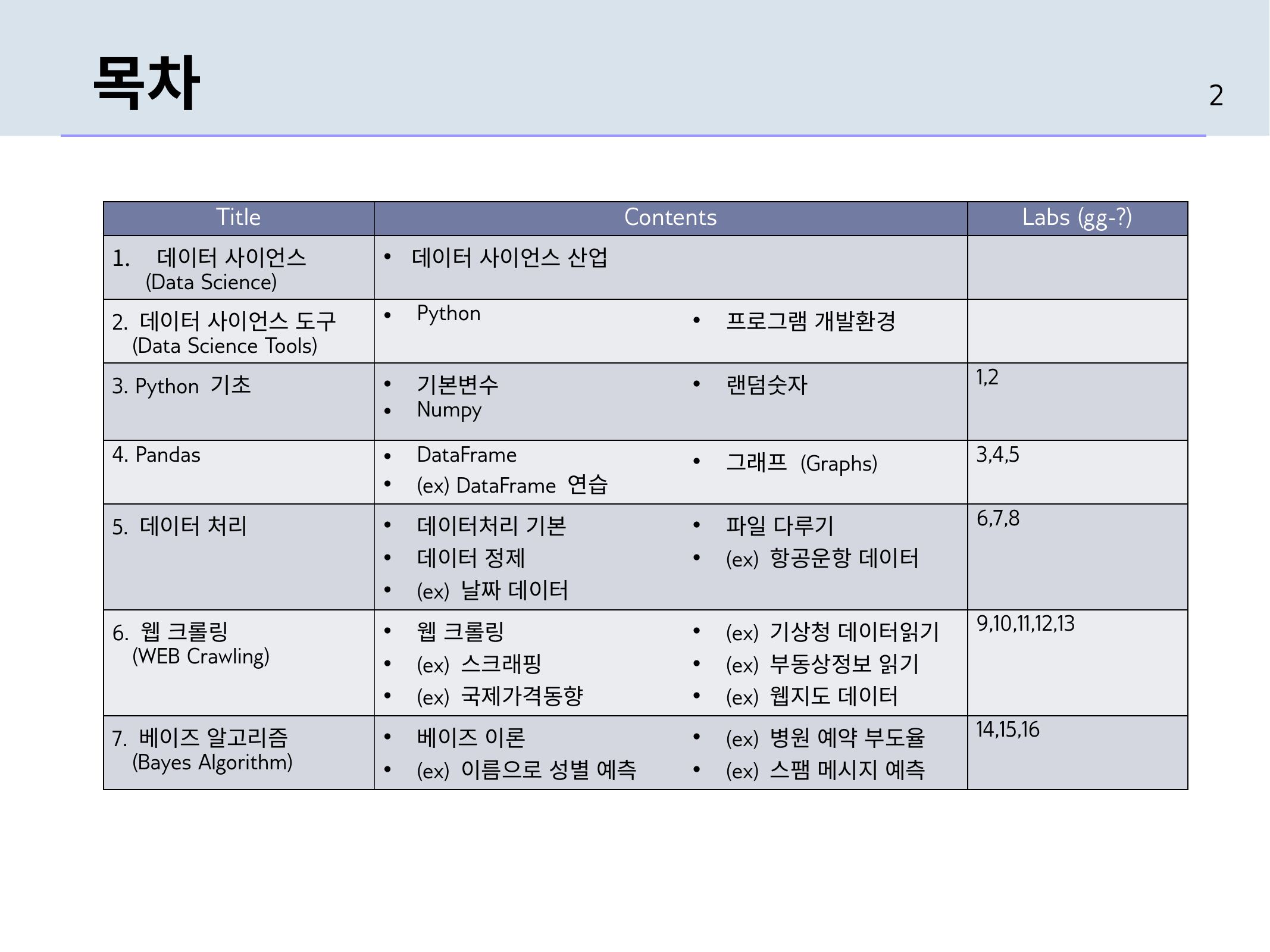

# 목차
2
| Title | Contents |  | Labs (gg-?) |
| --- | --- | --- | --- |
| 데이터 사이언스 (Data Science) | 데이터 사이언스 산업 |  |  |
| 2. 데이터 사이언스 도구 (Data Science Tools) | Python | 프로그램 개발환경 |  |
| 3. Python 기초 | 기본변수 Numpy | 랜덤숫자 | 1,2 |
| 4. Pandas | DataFrame (ex) DataFrame 연습 | 그래프 (Graphs) | 3,4,5 |
| 5. 데이터 처리 | 데이터처리 기본 데이터 정제 (ex) 날짜 데이터 | 파일 다루기 (ex) 항공운항 데이터 | 6,7,8 |
| 6. 웹 크롤링 (WEB Crawling) | 웹 크롤링 (ex) 스크래핑 (ex) 국제가격동향 | (ex) 기상청 데이터읽기 (ex) 부동상정보 읽기 (ex) 웹지도 데이터 | 9,10,11,12,13 |
| 7. 베이즈 알고리즘 (Bayes Algorithm) | 베이즈 이론 (ex) 이름으로 성별 예측 | (ex) 병원 예약 부도율 (ex) 스팸 메시지 예측 | 14,15,16 |